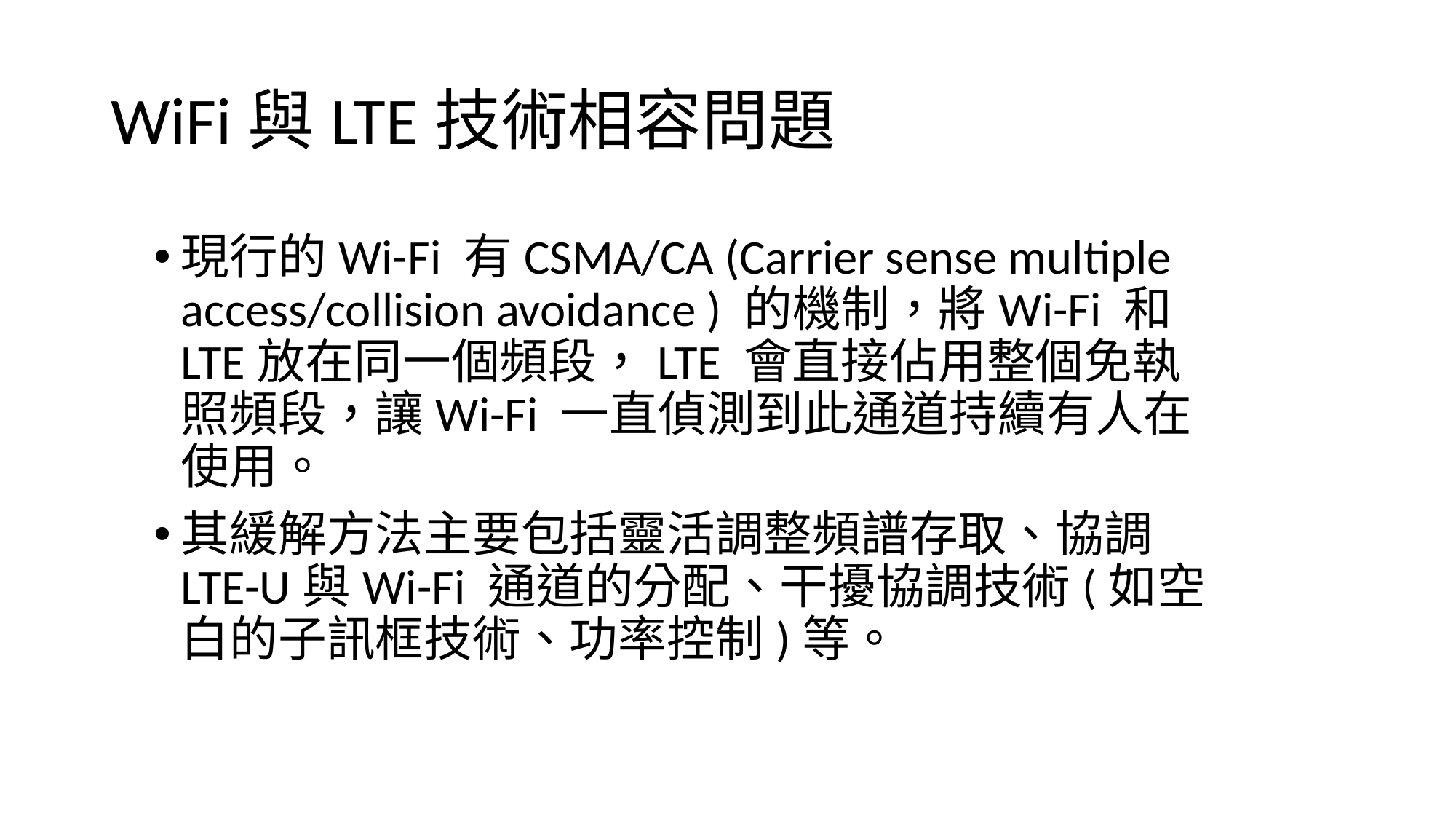

# WiFi與LTE技術相容問題
現行的Wi-Fi 有CSMA/CA (Carrier sense multiple access/collision avoidance ) 的機制，將Wi-Fi 和LTE放在同一個頻段，LTE 會直接佔用整個免執照頻段，讓Wi-Fi 一直偵測到此通道持續有人在使用。
其緩解方法主要包括靈活調整頻譜存取、協調LTE-U與Wi-Fi 通道的分配、干擾協調技術(如空白的子訊框技術、功率控制)等。